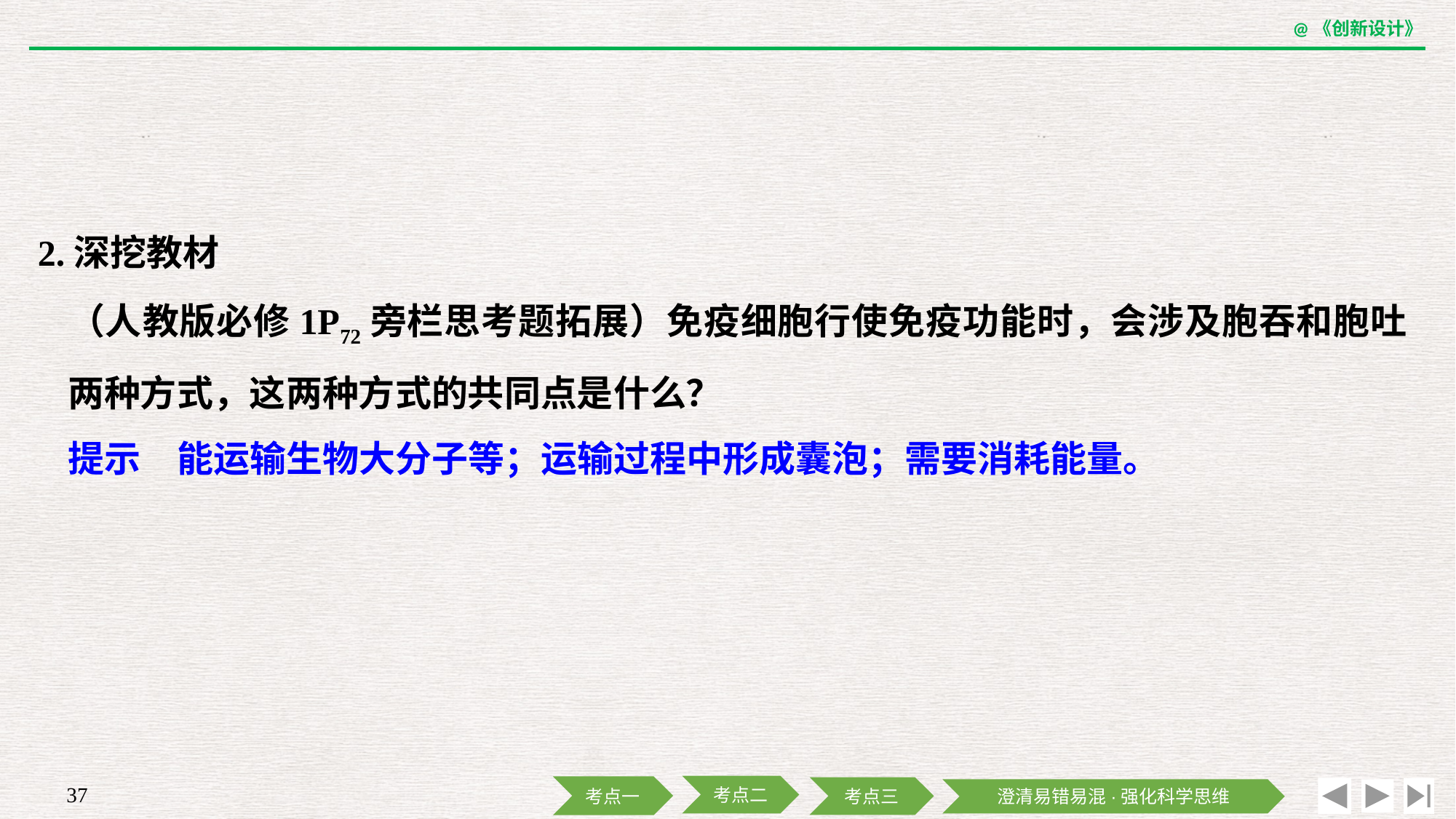

2.深挖教材
	（人教版必修1P72旁栏思考题拓展）免疫细胞行使免疫功能时，会涉及胞吞和胞吐两种方式，这两种方式的共同点是什么？
	提示　能运输生物大分子等；运输过程中形成囊泡；需要消耗能量。